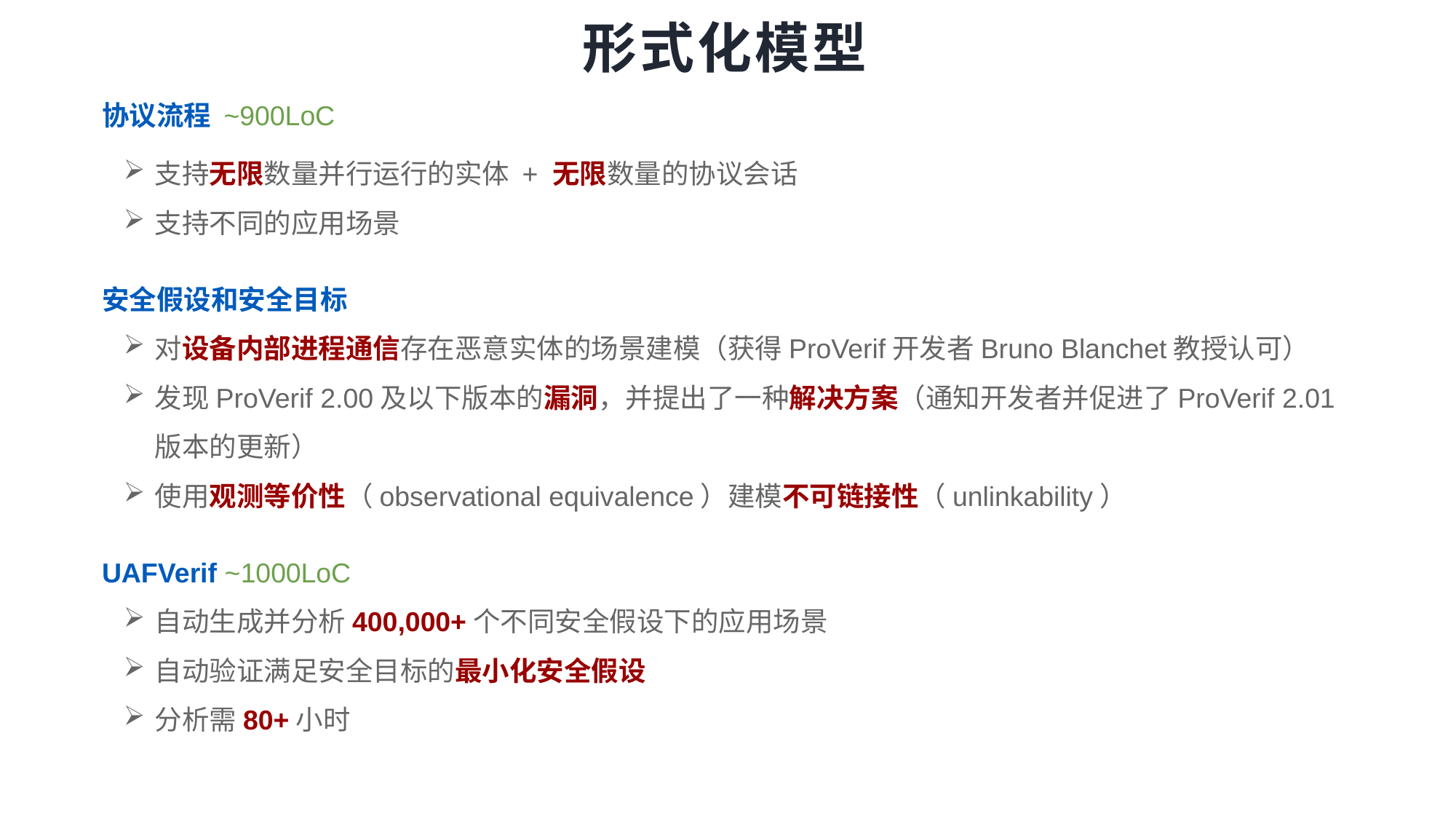

# 形式化模型
协议流程 ~900LoC
支持无限数量并行运行的实体 + 无限数量的协议会话
支持不同的应用场景
安全假设和安全目标
对设备内部进程通信存在恶意实体的场景建模（获得ProVerif开发者Bruno Blanchet教授认可）
发现ProVerif 2.00及以下版本的漏洞，并提出了一种解决方案（通知开发者并促进了ProVerif 2.01版本的更新）
使用观测等价性（observational equivalence）建模不可链接性（unlinkability）
UAFVerif ~1000LoC
自动生成并分析400,000+个不同安全假设下的应用场景
自动验证满足安全目标的最小化安全假设
分析需80+小时